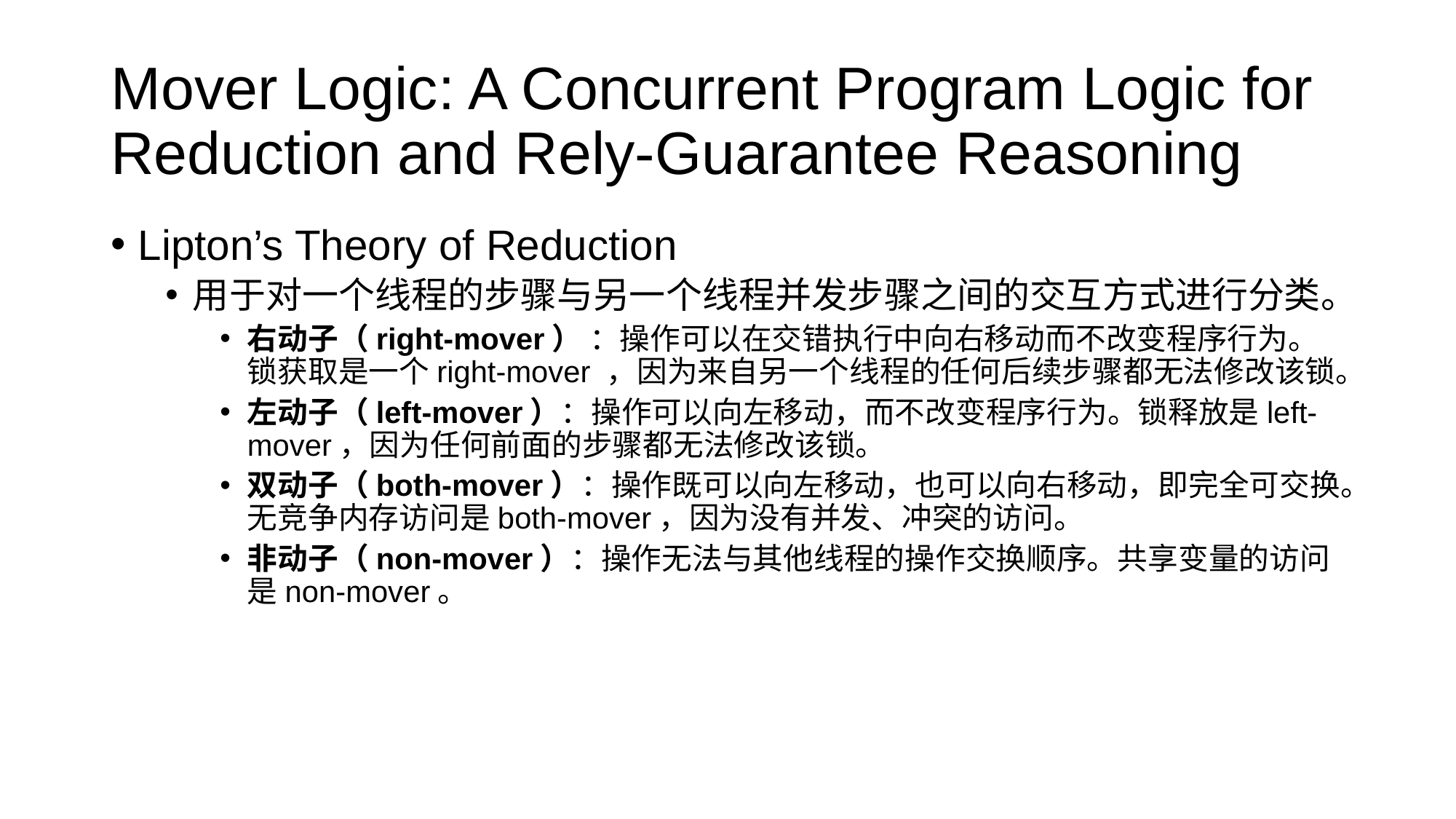

# Mover Logic: A Concurrent Program Logic for Reduction and Rely-Guarantee Reasoning
Lipton’s Theory of Reduction
用于对一个线程的步骤与另一个线程并发步骤之间的交互方式进行分类。
右动子（right-mover） ：操作可以在交错执行中向右移动而不改变程序行为。锁获取是一个right-mover ，因为来自另一个线程的任何后续步骤都无法修改该锁。
左动子（left-mover）：操作可以向左移动，而不改变程序行为。锁释放是left-mover，因为任何前面的步骤都无法修改该锁。
双动子（both-mover）：操作既可以向左移动，也可以向右移动，即完全可交换。无竞争内存访问是both-mover，因为没有并发、冲突的访问。
非动子（non-mover）：操作无法与其他线程的操作交换顺序。共享变量的访问是non-mover。